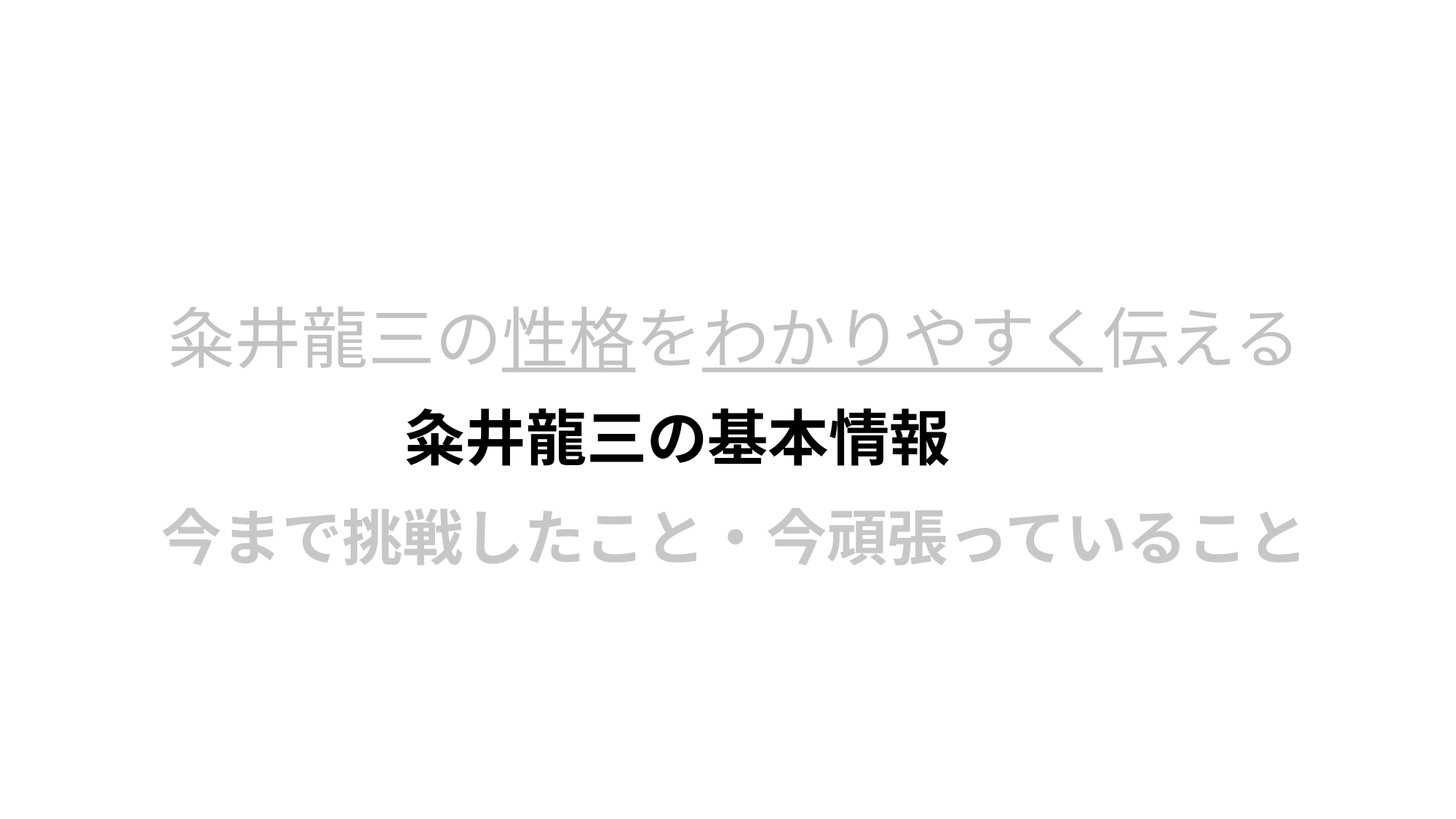

粂井龍三の性格をわかりやすく伝える
粂井龍三の基本情報
今まで挑戦したこと・今頑張っていること